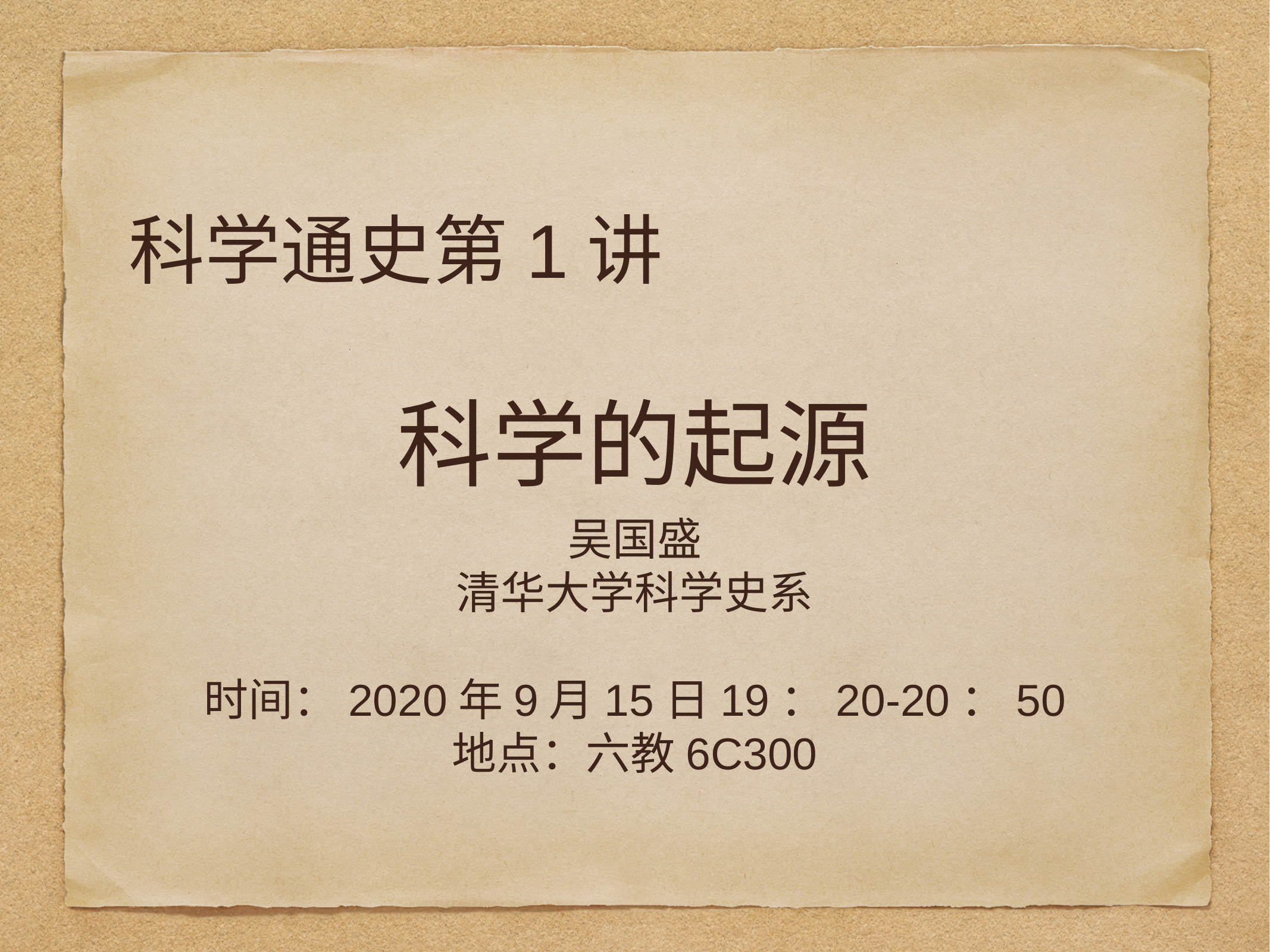

# 科学通史第1讲

科学的起源
吴国盛
清华大学科学史系

时间：2020年9月15日19：20-20：50
地点：六教6C300